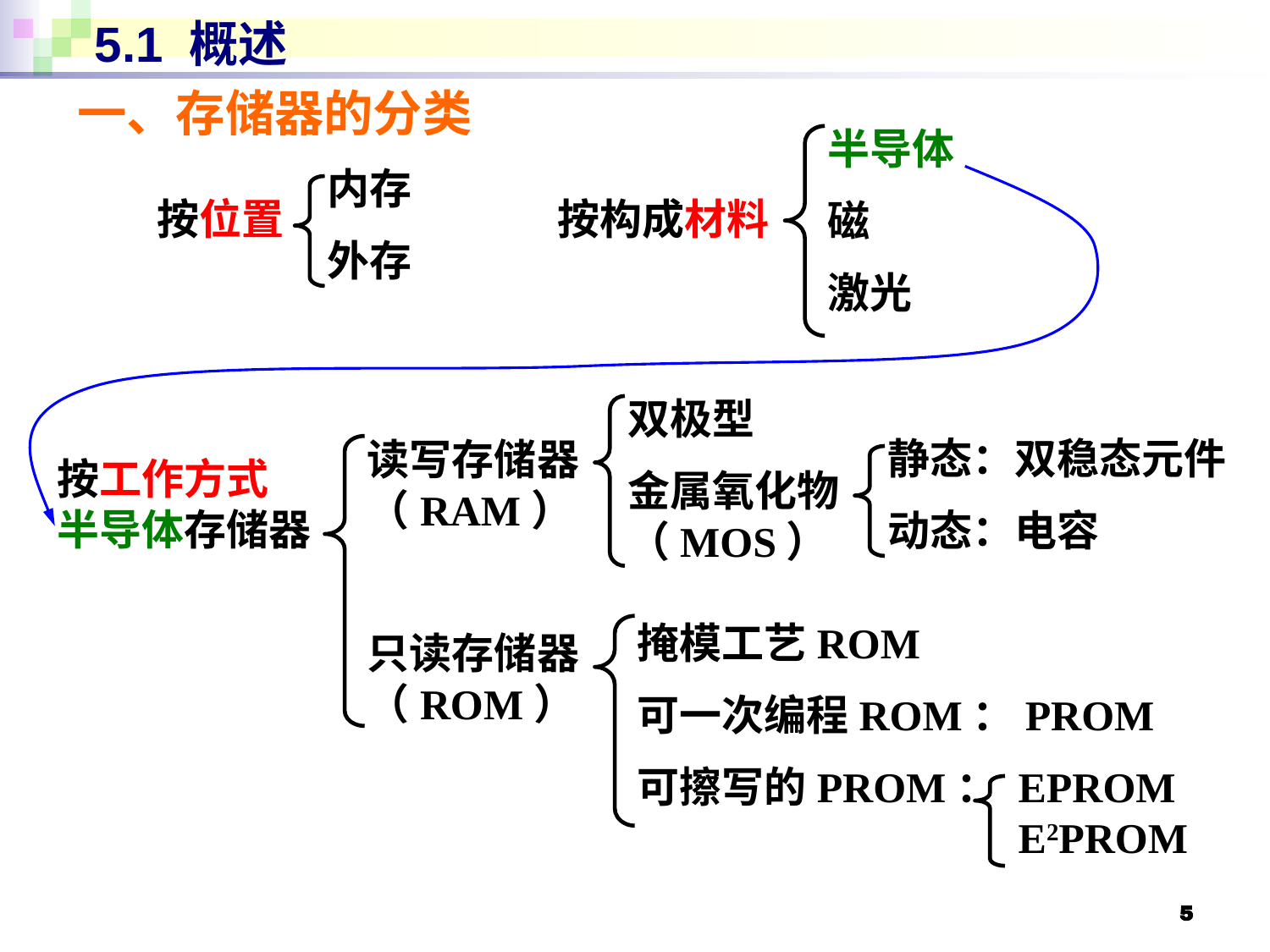

# 5.1 概述
一、存储器的分类
半导体
磁
激光

内存
外存

按位置
按构成材料
双极型
金属氧化物（MOS）

静态：双稳态元件
动态：电容
读写存储器（RAM）

只读存储器（ROM）

按工作方式
半导体存储器

掩模工艺ROM
可一次编程ROM：PROM
可擦写的PROM：	EPROM
			E2PROM

5